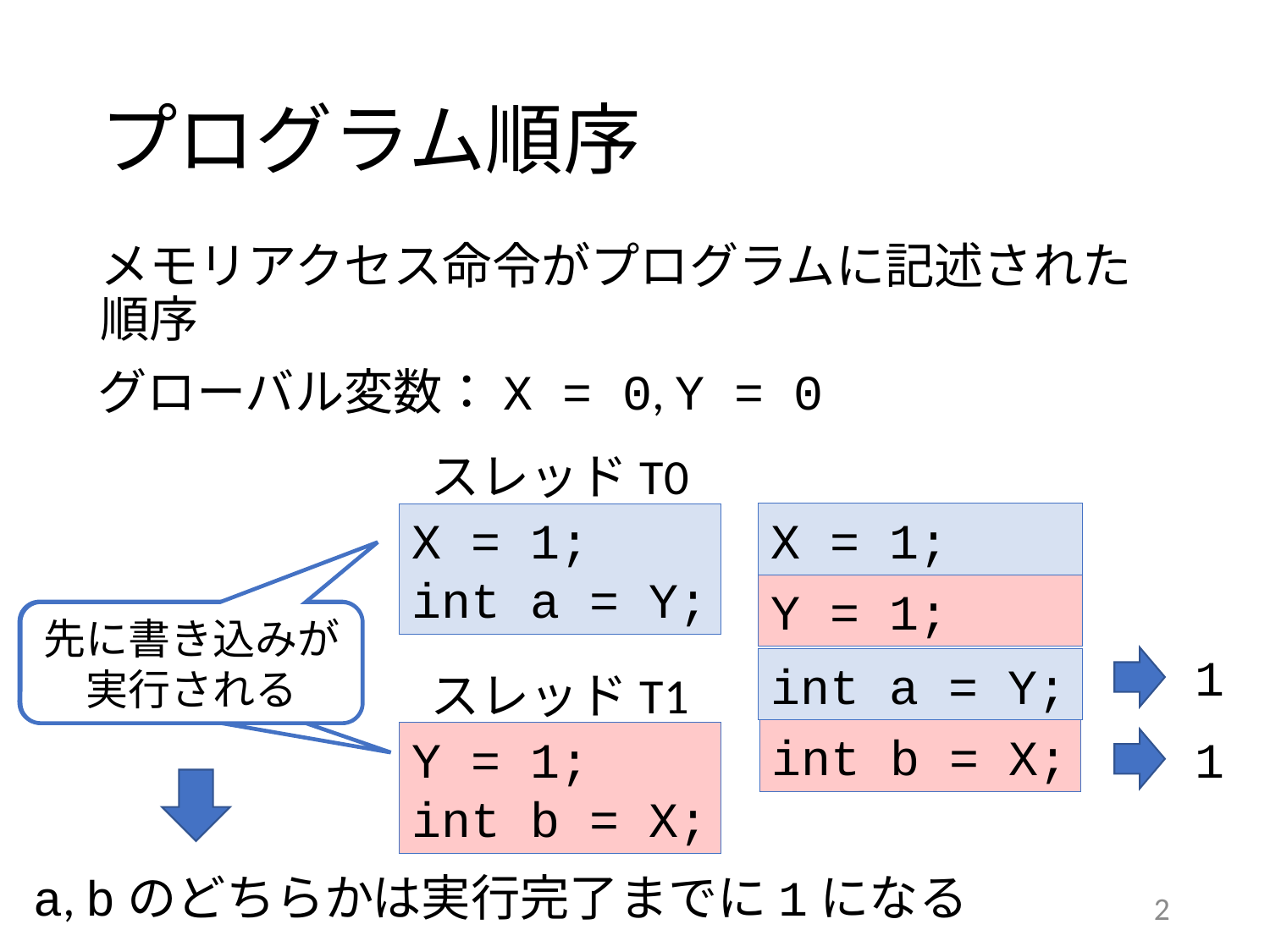

# プログラム順序
メモリアクセス命令がプログラムに記述された順序
グローバル変数：X = 0, Y = 0
スレッドT0
X = 1;
int a = Y;
X = 1;
Y = 1;
先に書き込みが実行される
先に書き込みが実行される
1

int a = Y;
スレッドT1
Y = 1;
int b = X;
int b = X;
1

a, bのどちらかは実行完了までに1になる
2